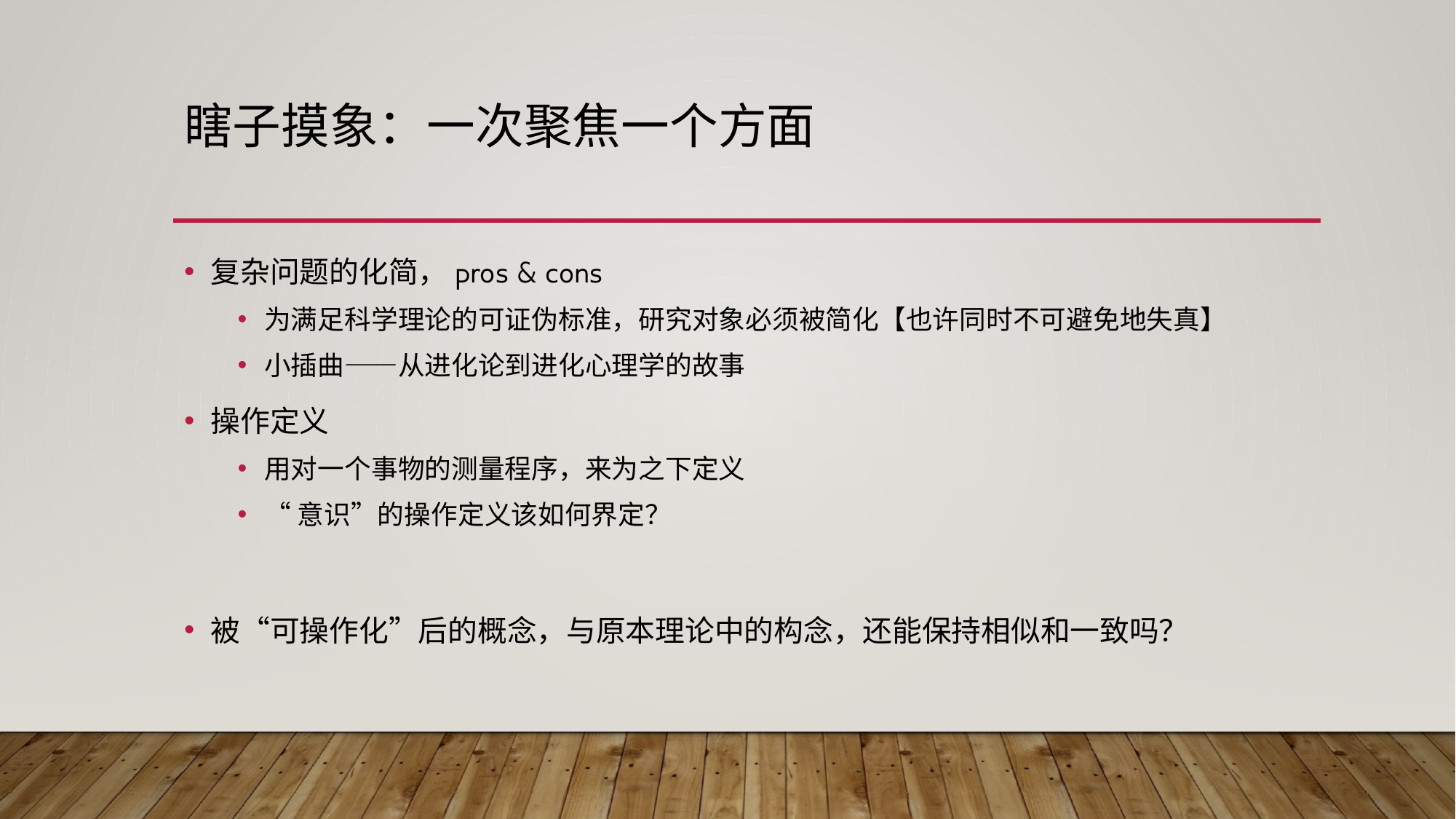

# 瞎子摸象：一次聚焦一个方面
复杂问题的化简，pros & cons
为满足科学理论的可证伪标准，研究对象必须被简化【也许同时不可避免地失真】
小插曲——从进化论到进化心理学的故事
操作定义
用对一个事物的测量程序，来为之下定义
“意识”的操作定义该如何界定？

被“可操作化”后的概念，与原本理论中的构念，还能保持相似和一致吗？